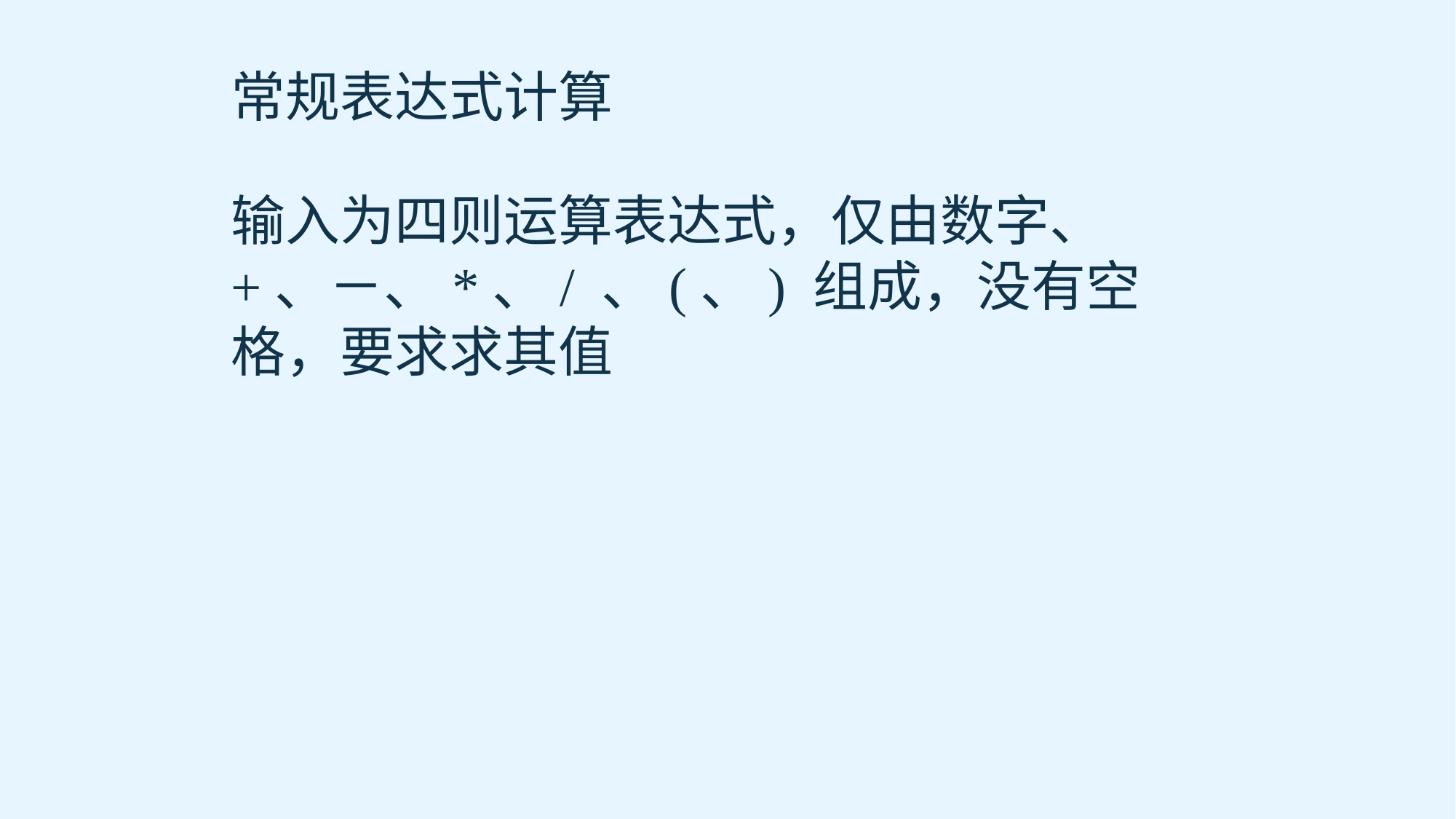

常规表达式计算

输入为四则运算表达式，仅由数字、+、－、*、/ 、(、) 组成，没有空格，要求求其值